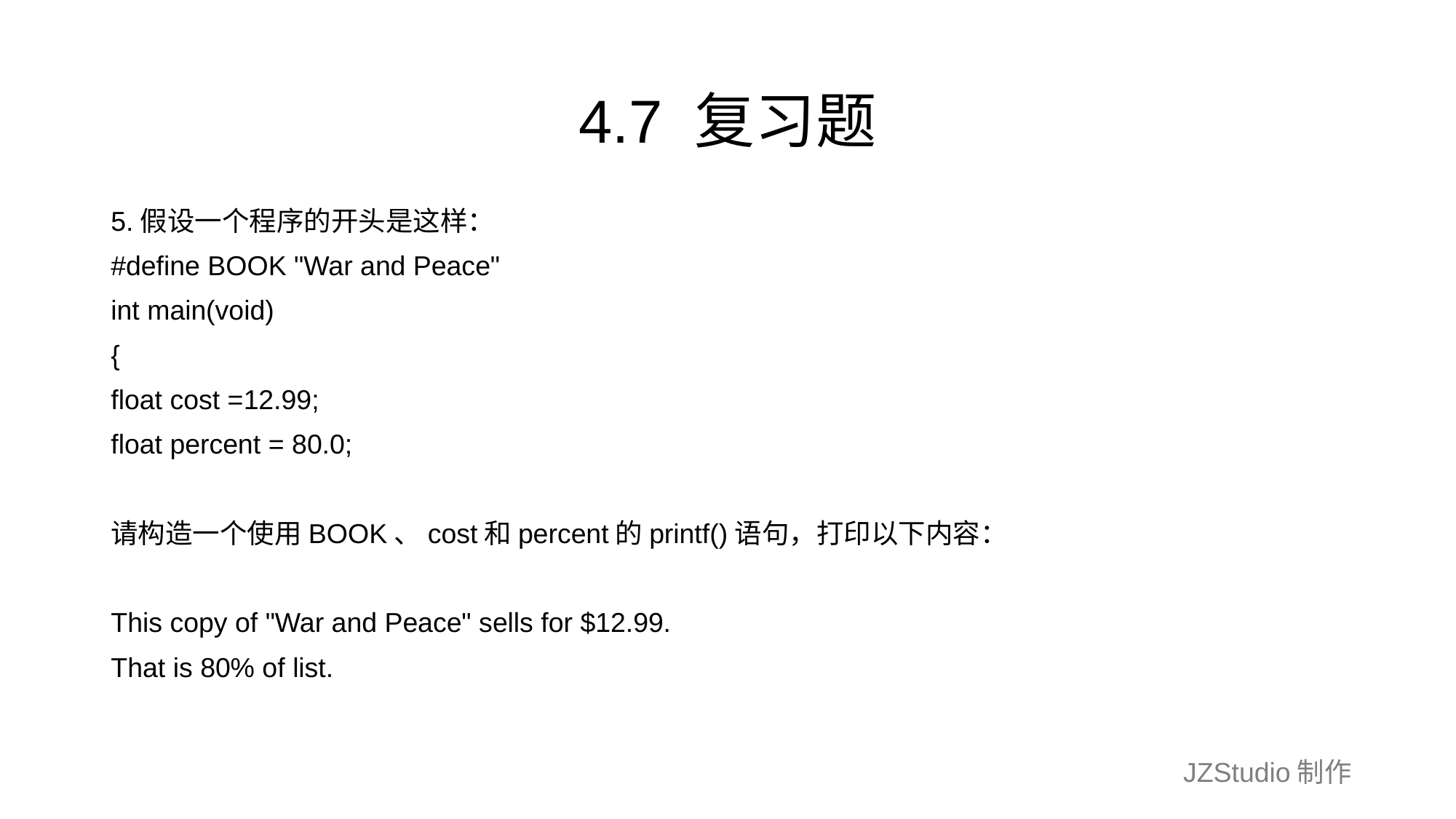

# 4.7 复习题
5.假设一个程序的开头是这样：
#define BOOK "War and Peace"
int main(void)
{
float cost =12.99;
float percent = 80.0;

请构造一个使用BOOK、cost和percent的printf()语句，打印以下内容：

This copy of "War and Peace" sells for $12.99.
That is 80% of list.